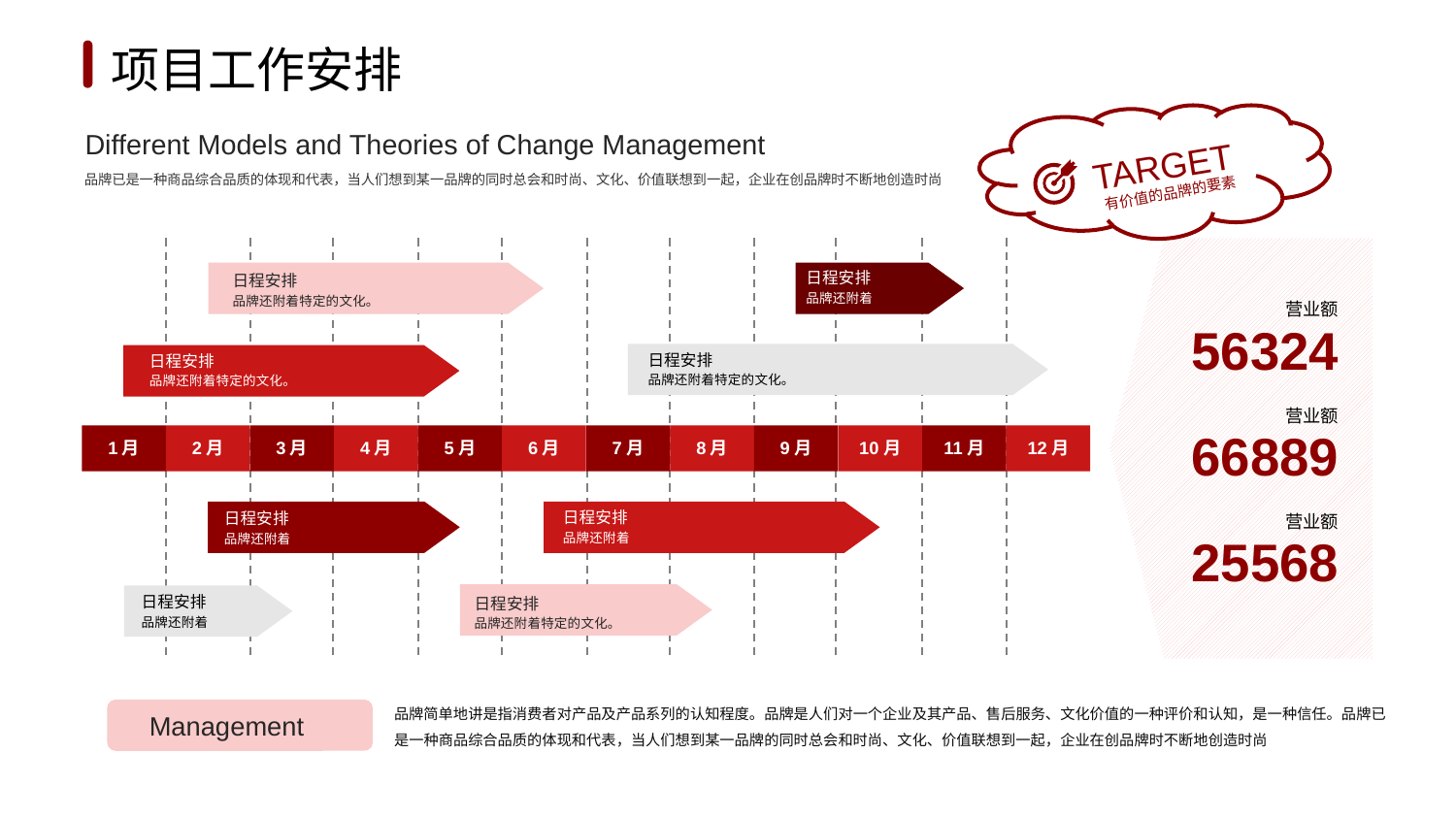

1
2
3
4
5
6
项目工作安排

Different Models and Theories of Change Management
TARGET

品牌已是一种商品综合品质的体现和代表，当人们想到某一品牌的同时总会和时尚、文化、价值联想到一起，企业在创品牌时不断地创造时尚
有价值的品牌的要素

日程安排
品牌还附着

日程安排
品牌还附着特定的文化。
营业额
56324

日程安排
品牌还附着特定的文化。

日程安排
品牌还附着特定的文化。
营业额
66889

3月
4月
5月
6月
9月
10月
11月
12月
1月
2月
7月
8月

日程安排
品牌还附着
日程安排
品牌还附着
营业额
25568

日程安排
品牌还附着
日程安排
品牌还附着特定的文化。
品牌简单地讲是指消费者对产品及产品系列的认知程度。品牌是人们对一个企业及其产品、售后服务、文化价值的一种评价和认知，是一种信任。品牌已是一种商品综合品质的体现和代表，当人们想到某一品牌的同时总会和时尚、文化、价值联想到一起，企业在创品牌时不断地创造时尚

Management